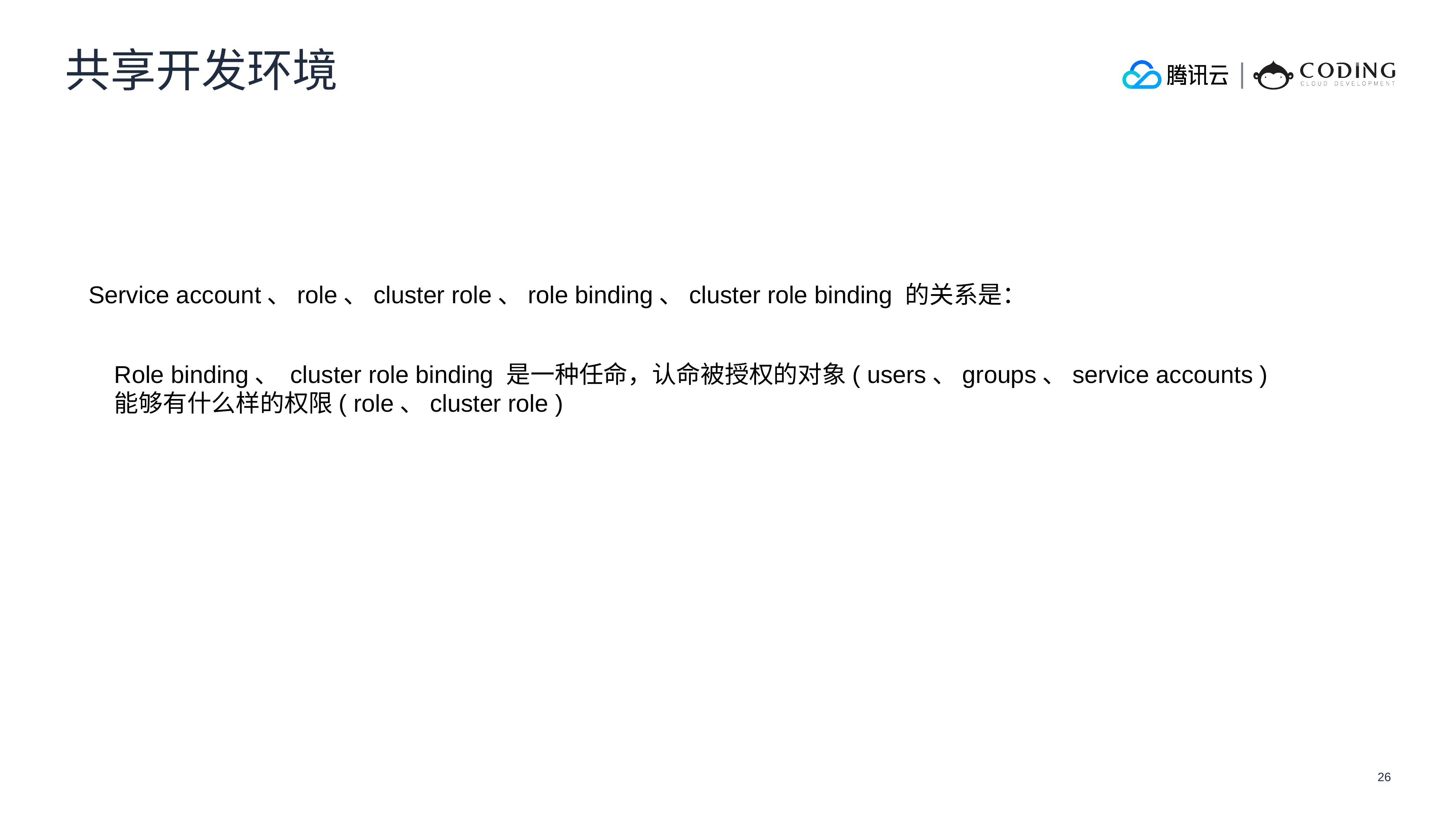

共享开发环境
Service account、role、cluster role、role binding、cluster role binding 的关系是：
Role binding、 cluster role binding 是一种任命，认命被授权的对象( users、groups、service accounts )
能够有什么样的权限( role、cluster role )
26